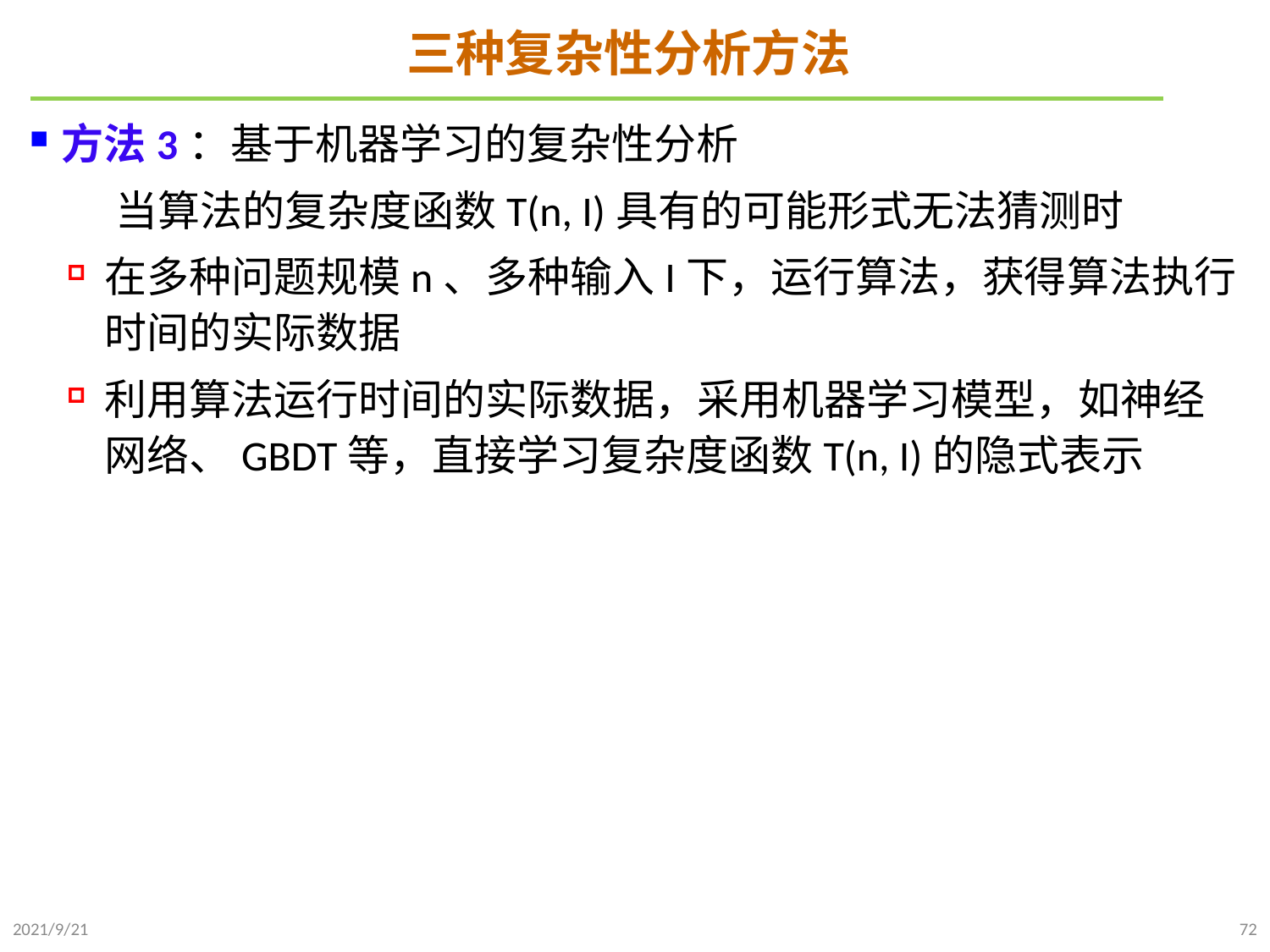

# 三种复杂性分析方法
方法3：基于机器学习的复杂性分析
    当算法的复杂度函数T(n, I)具有的可能形式无法猜测时
在多种问题规模n、多种输入I下，运行算法，获得算法执行时间的实际数据
利用算法运行时间的实际数据，采用机器学习模型，如神经网络、GBDT等，直接学习复杂度函数T(n, I)的隐式表示

2021/9/21
72